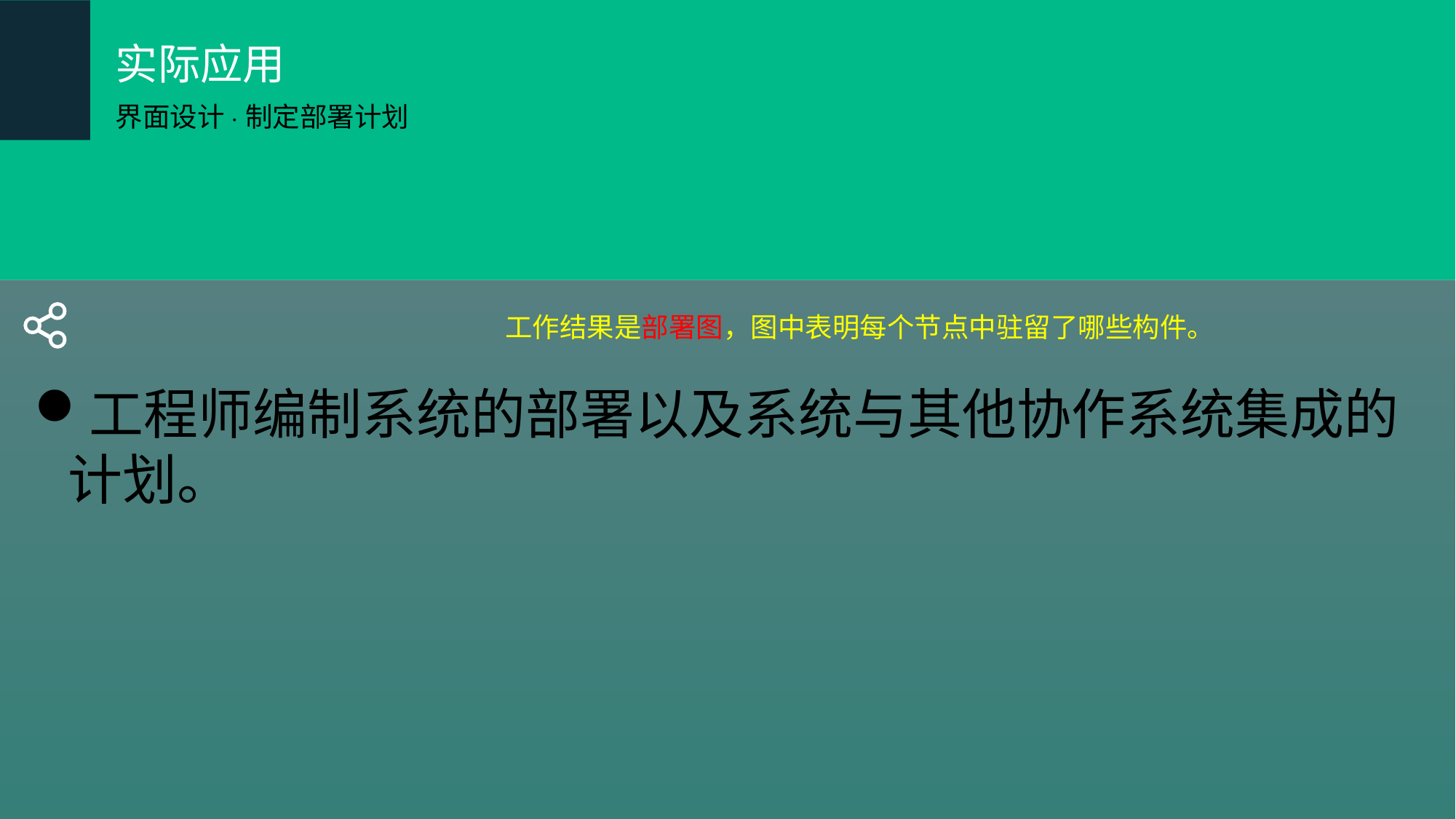

实际应用
界面设计·制定部署计划

工作结果是部署图，图中表明每个节点中驻留了哪些构件。
工程师编制系统的部署以及系统与其他协作系统集成的计划。